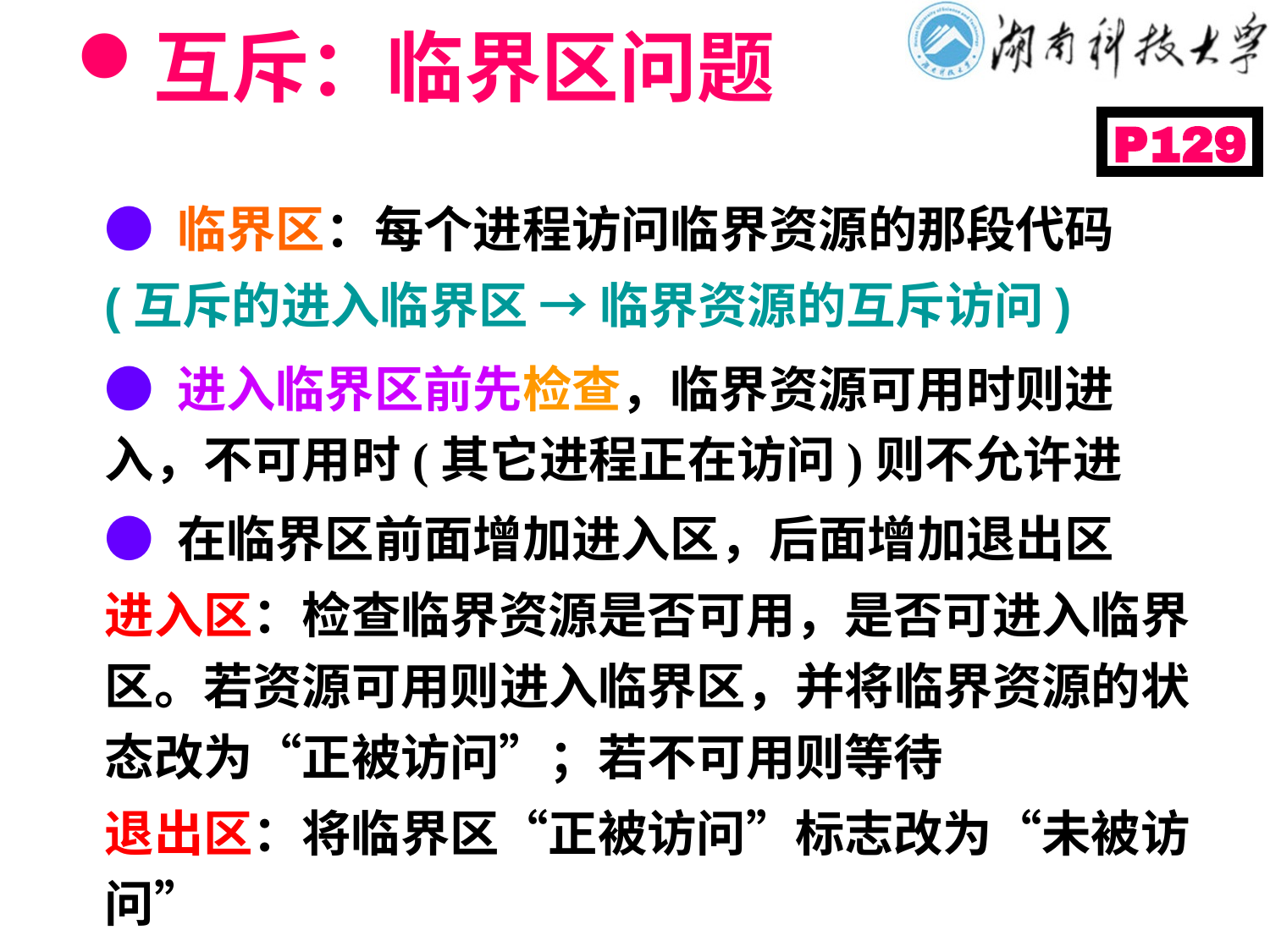

# 互斥：临界区问题
P129
● 临界区：每个进程访问临界资源的那段代码
(互斥的进入临界区 → 临界资源的互斥访问)
● 进入临界区前先检查，临界资源可用时则进入，不可用时(其它进程正在访问)则不允许进入。
● 在临界区前面增加进入区，后面增加退出区
进入区：检查临界资源是否可用，是否可进入临界区。若资源可用则进入临界区，并将临界资源的状态改为“正被访问”；若不可用则等待
退出区：将临界区“正被访问”标志改为“未被访问”